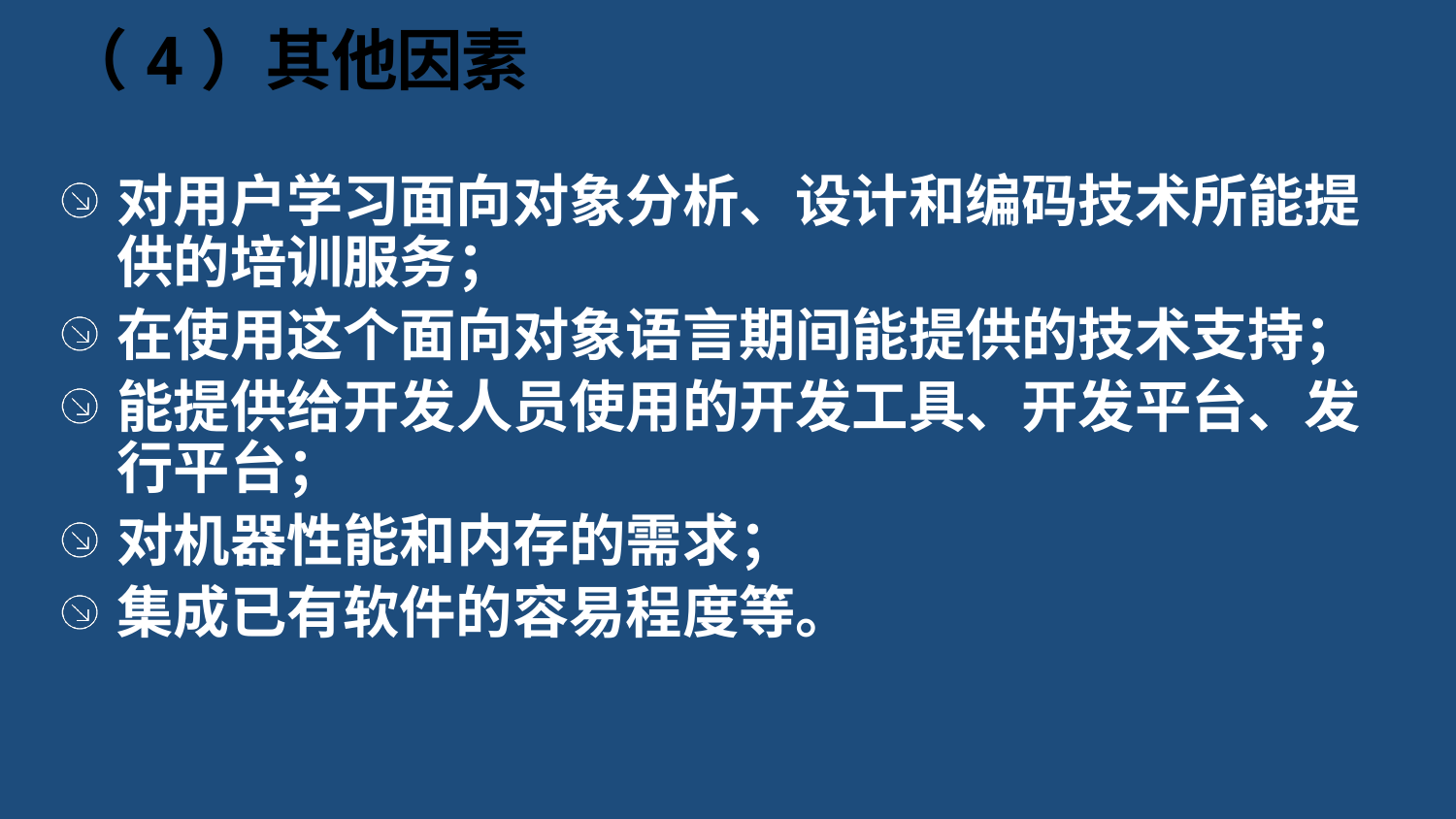

# （4）其他因素
对用户学习面向对象分析、设计和编码技术所能提供的培训服务；
在使用这个面向对象语言期间能提供的技术支持；
能提供给开发人员使用的开发工具、开发平台、发行平台；
对机器性能和内存的需求；
集成已有软件的容易程度等。